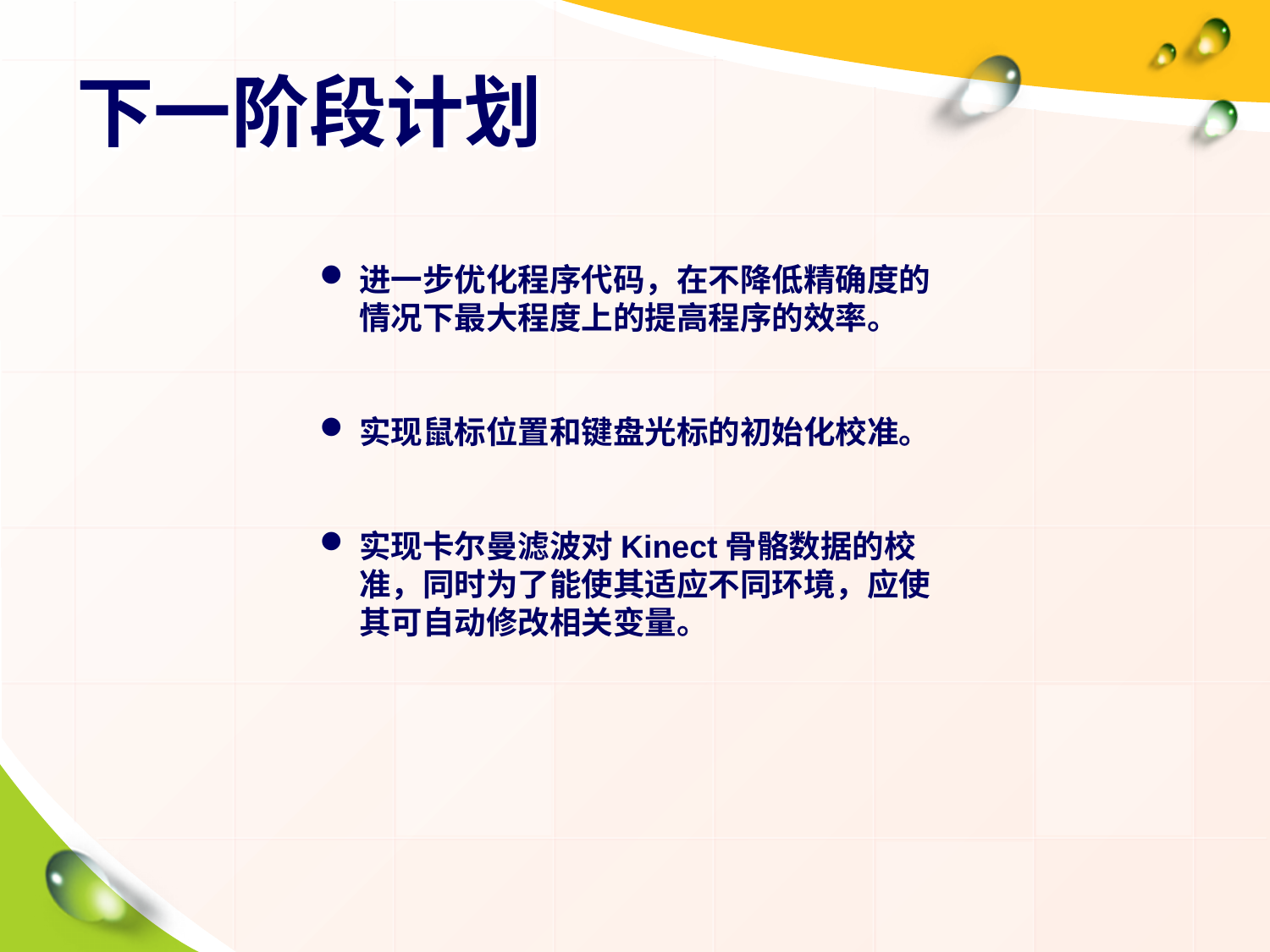

# 下一阶段计划
进一步优化程序代码，在不降低精确度的情况下最大程度上的提高程序的效率。

实现鼠标位置和键盘光标的初始化校准。

实现卡尔曼滤波对Kinect骨骼数据的校准，同时为了能使其适应不同环境，应使其可自动修改相关变量。